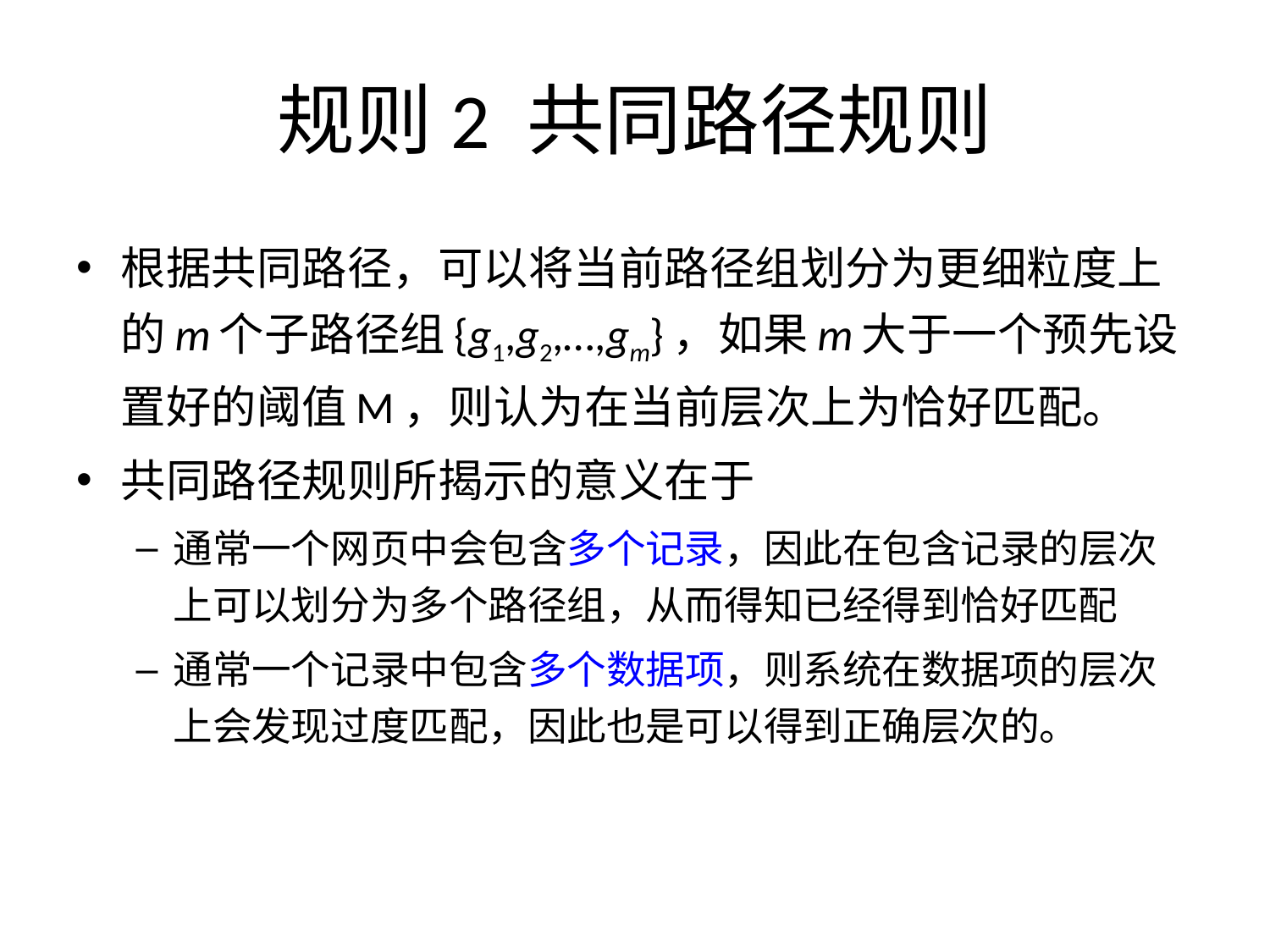

# 规则2 共同路径规则
根据共同路径，可以将当前路径组划分为更细粒度上的m个子路径组{g1,g2,…,gm}，如果m大于一个预先设置好的阈值M，则认为在当前层次上为恰好匹配。
共同路径规则所揭示的意义在于
通常一个网页中会包含多个记录，因此在包含记录的层次上可以划分为多个路径组，从而得知已经得到恰好匹配
通常一个记录中包含多个数据项，则系统在数据项的层次上会发现过度匹配，因此也是可以得到正确层次的。